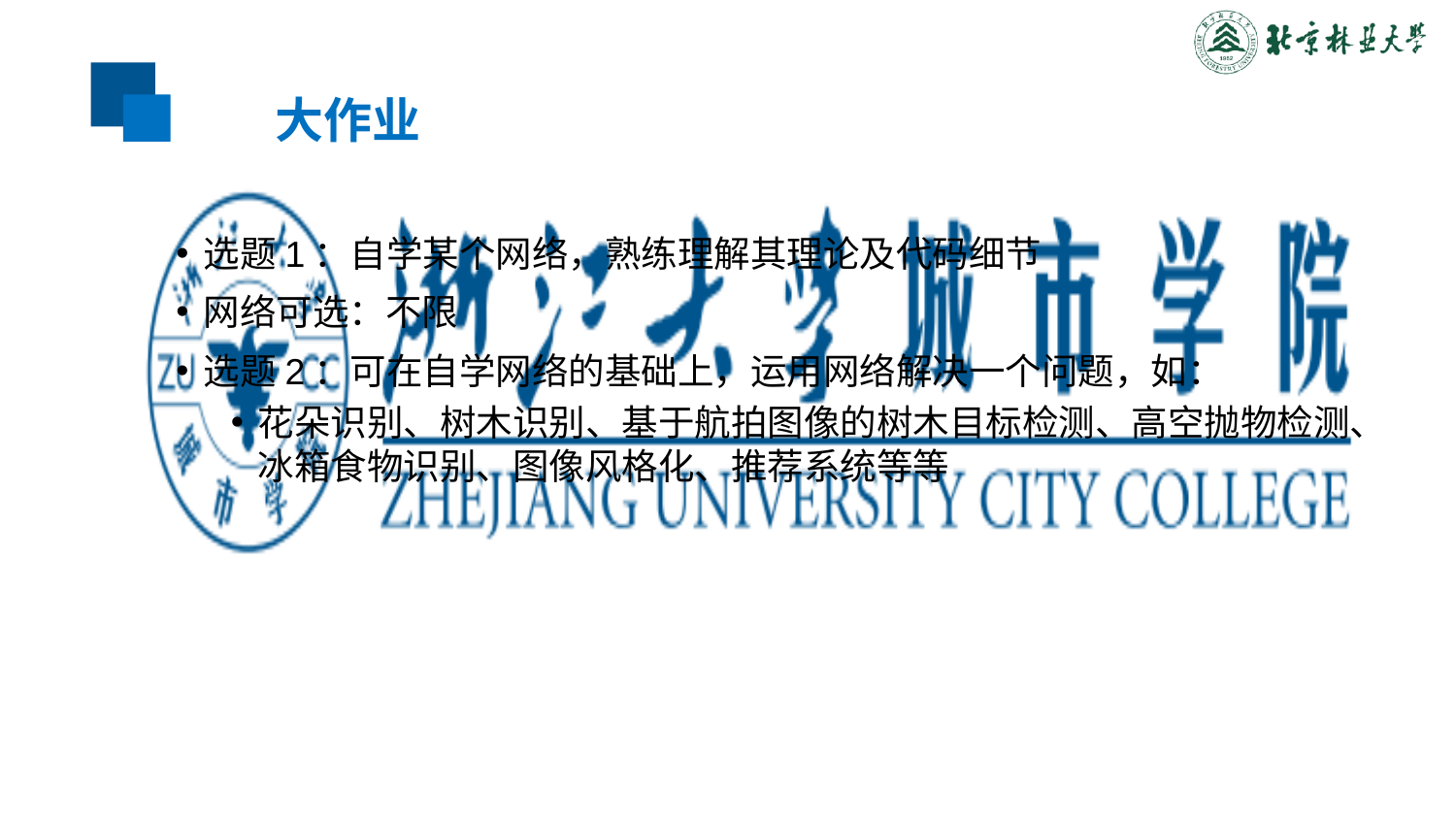

# 大作业

选题1：自学某个网络，熟练理解其理论及代码细节
网络可选：不限
选题2：可在自学网络的基础上，运用网络解决一个问题，如：
花朵识别、树木识别、基于航拍图像的树木目标检测、高空抛物检测、冰箱食物识别、图像风格化、推荐系统等等